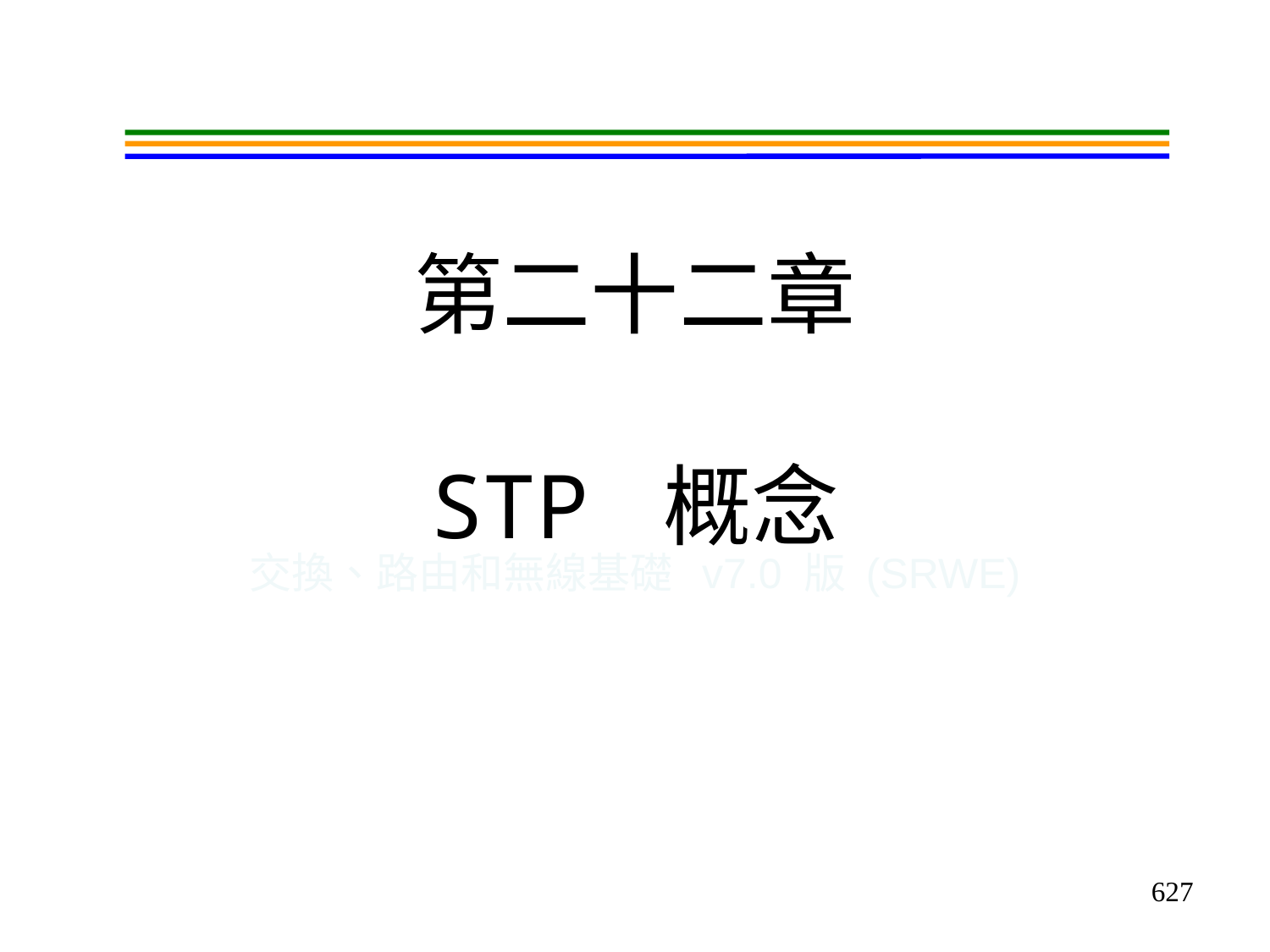

# 第二十二章 STP 概念
交換、路由和無線基礎  v7.0 版 (SRWE)

627